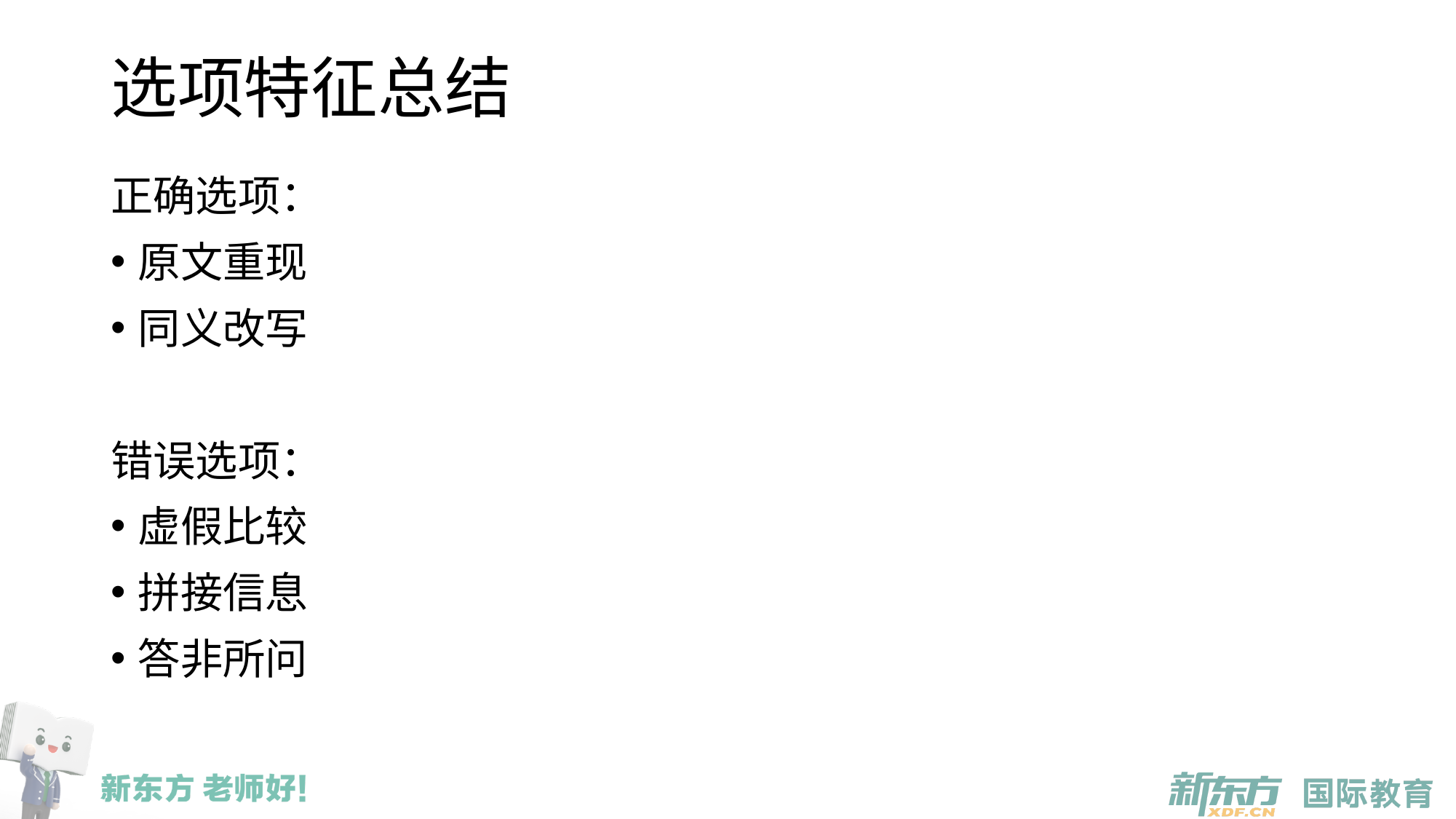

# 选项特征总结
正确选项：
原文重现
同义改写

错误选项：
虚假比较
拼接信息
答非所问